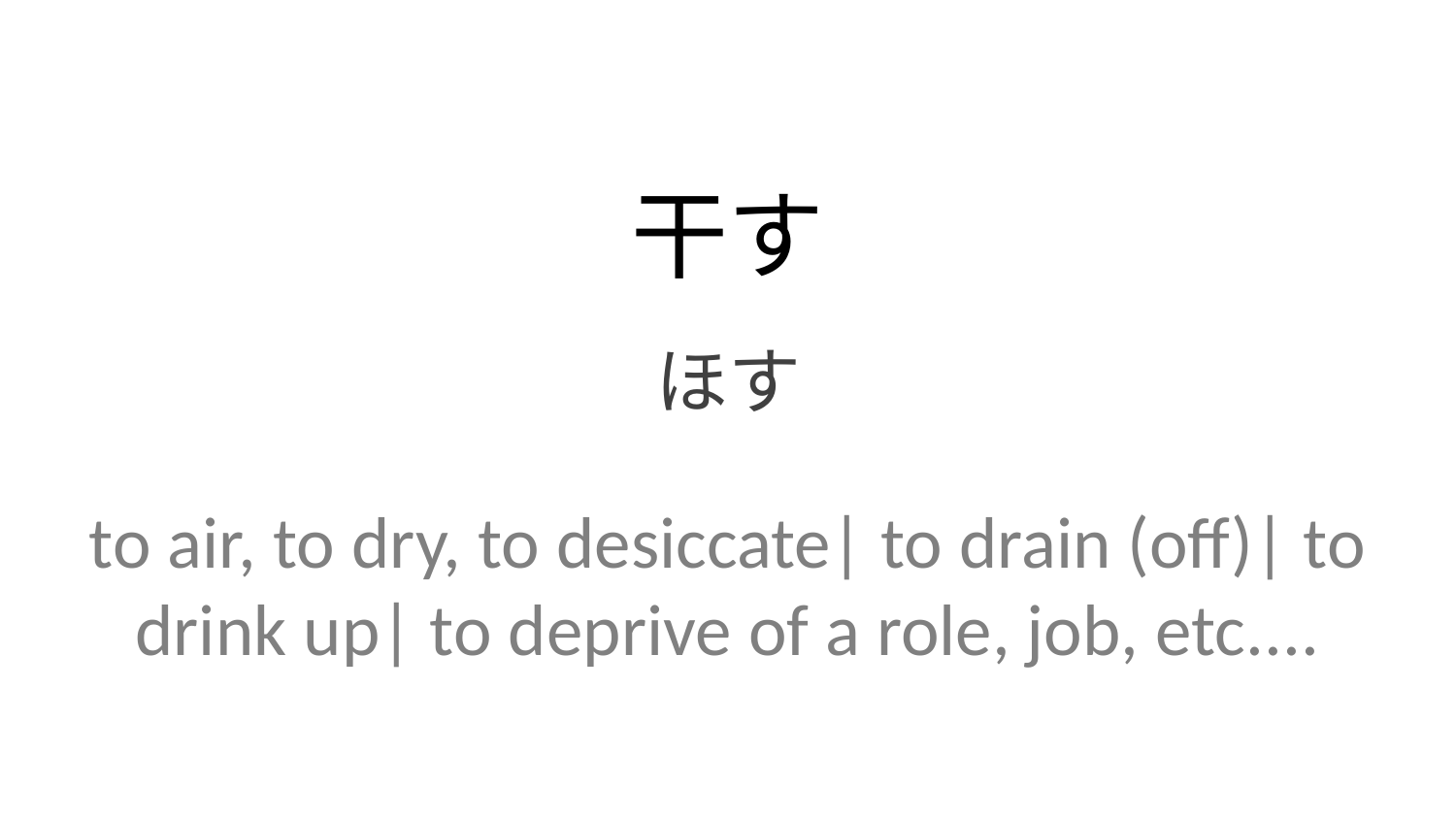

干す

ほす
to air, to dry, to desiccate| to drain (off)| to drink up| to deprive of a role, job, etc....